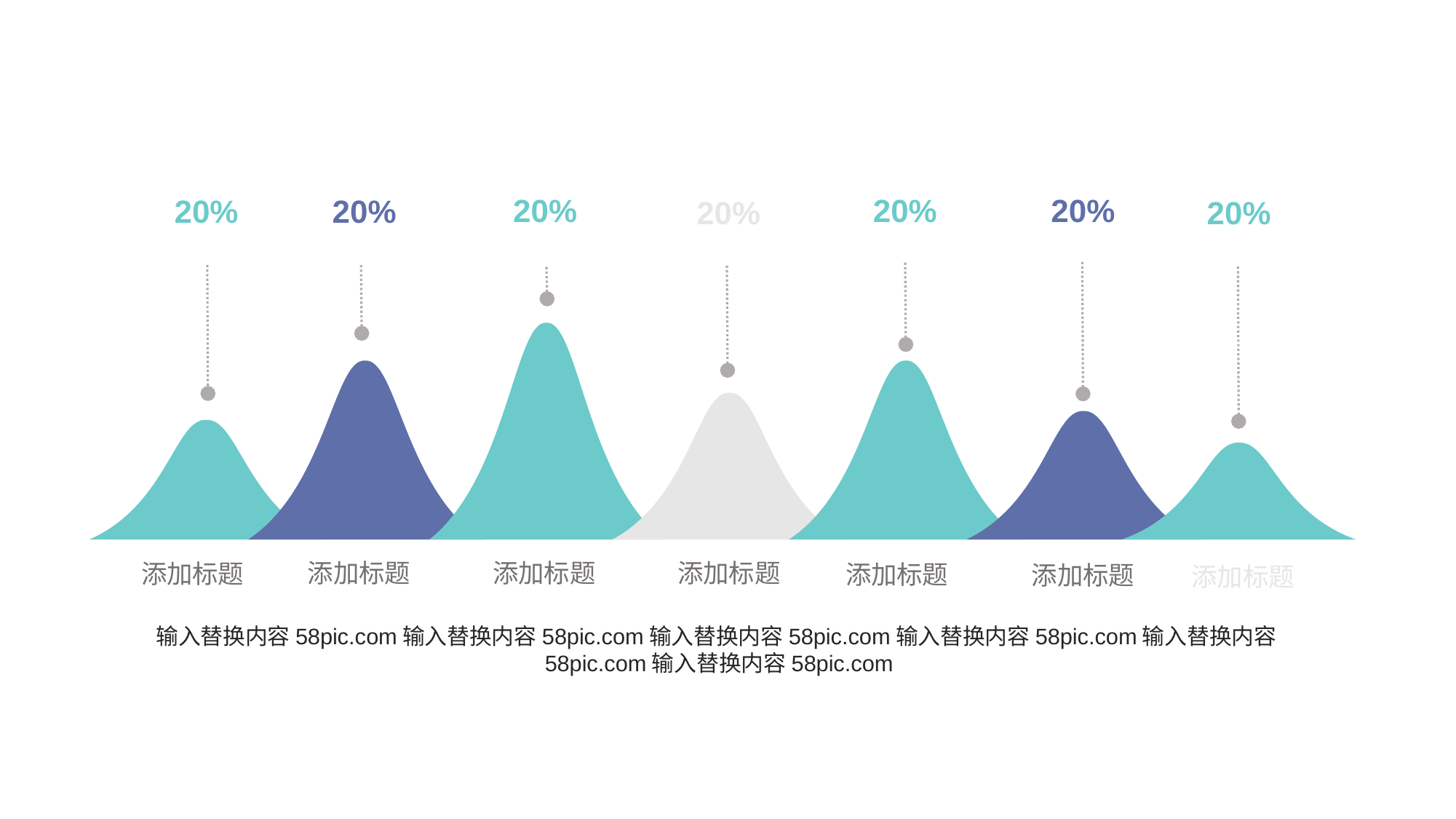

20%

添加标题
20%

添加标题
20%

添加标题
20%

添加标题
20%

添加标题
20%

添加标题
20%

添加标题
输入替换内容58pic.com输入替换内容58pic.com输入替换内容58pic.com输入替换内容58pic.com输入替换内容58pic.com输入替换内容58pic.com